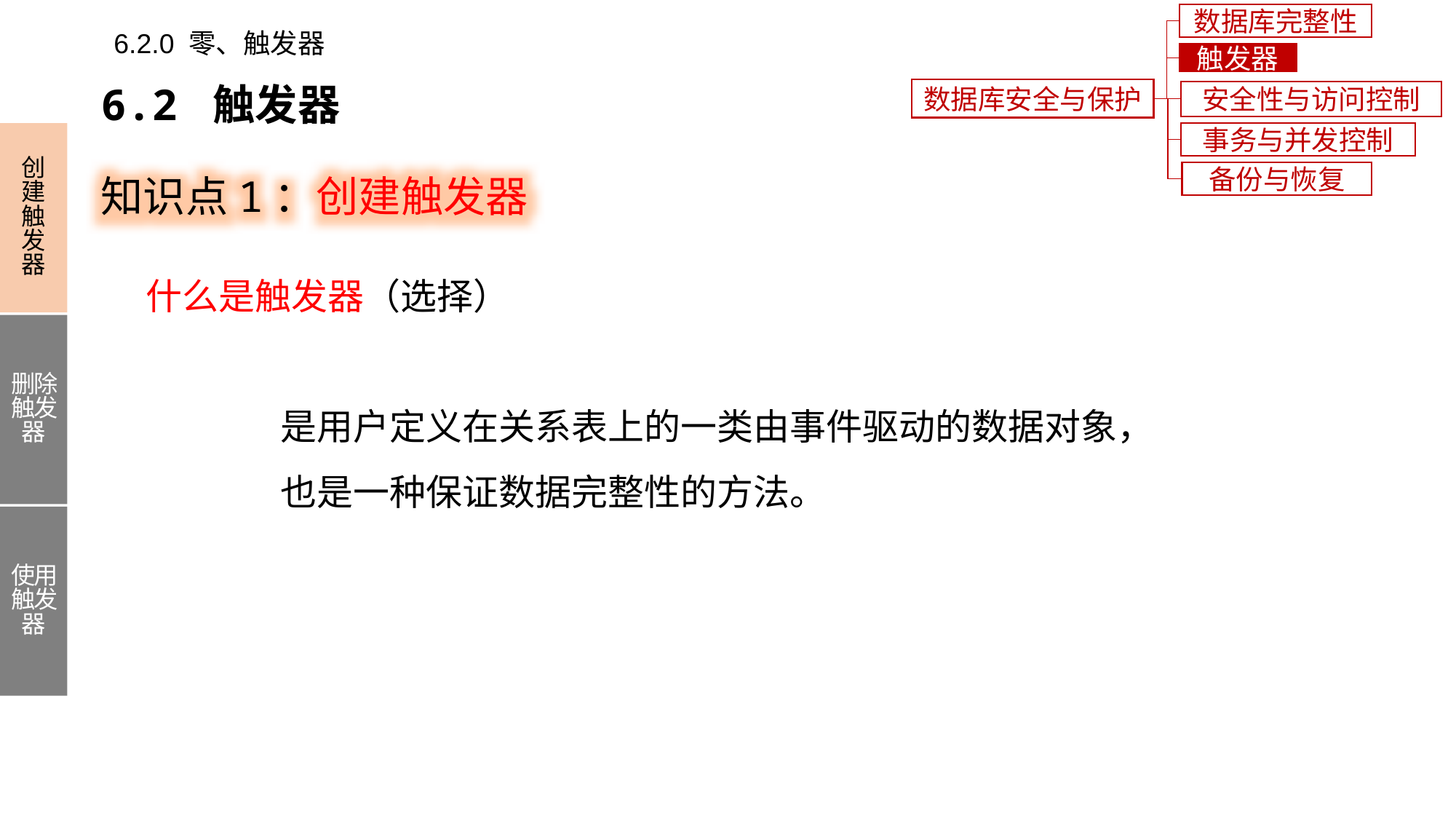

数据库完整性
6.2.0 零、触发器
触发器
6.2 触发器
数据库安全与保护
安全性与访问控制
事务与并发控制
创建触发器
删除触发器
使用触发器
知识点1：创建触发器
备份与恢复
什么是触发器（选择）

是用户定义在关系表上的一类由事件驱动的数据对象，
也是一种保证数据完整性的方法。